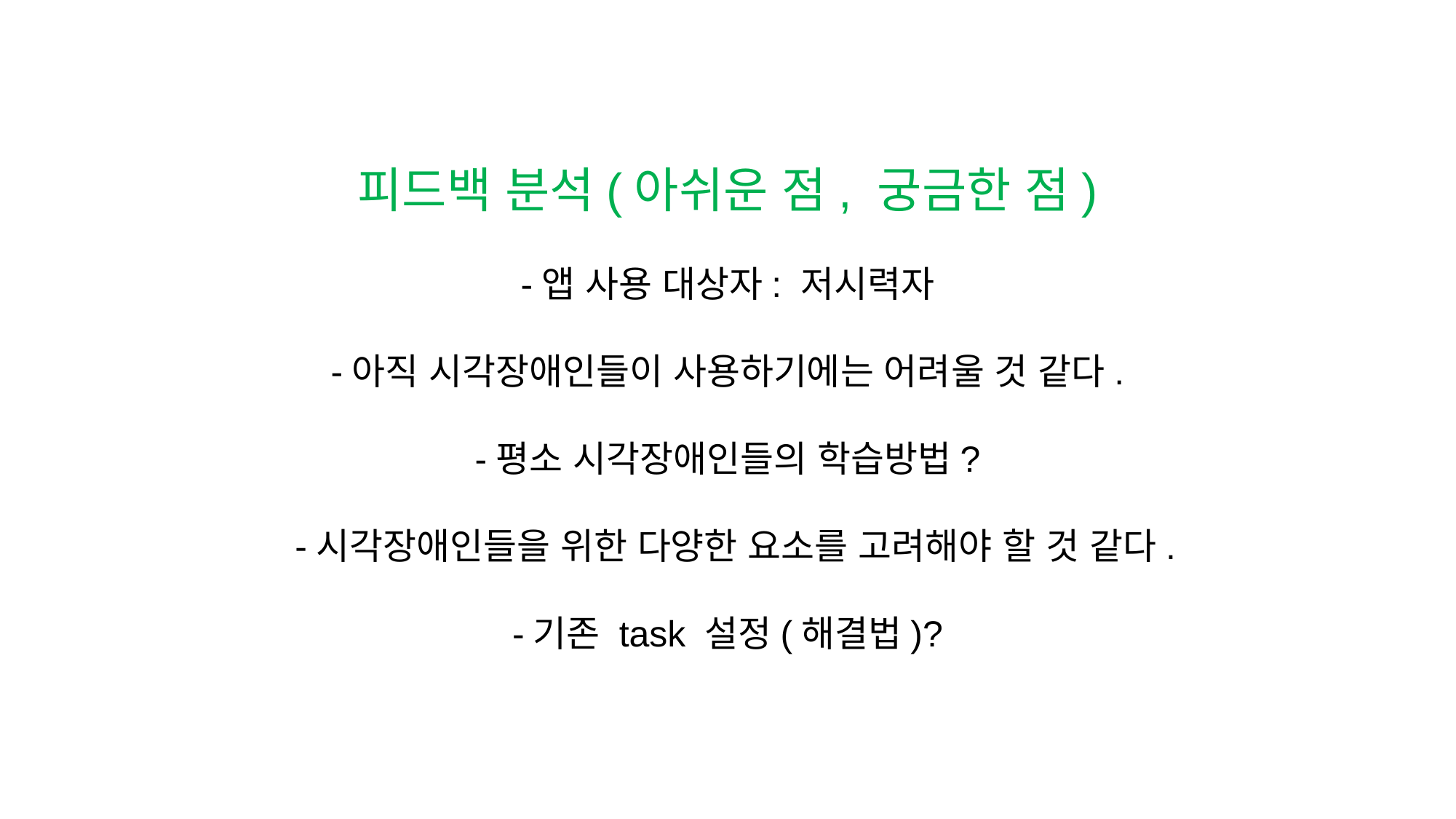

피드백 분석(아쉬운 점, 궁금한 점)

-앱 사용 대상자: 저시력자

-아직 시각장애인들이 사용하기에는 어려울 것 같다.

-평소 시각장애인들의 학습방법?

-시각장애인들을 위한 다양한 요소를 고려해야 할 것 같다.

-기존 task 설정(해결법)?